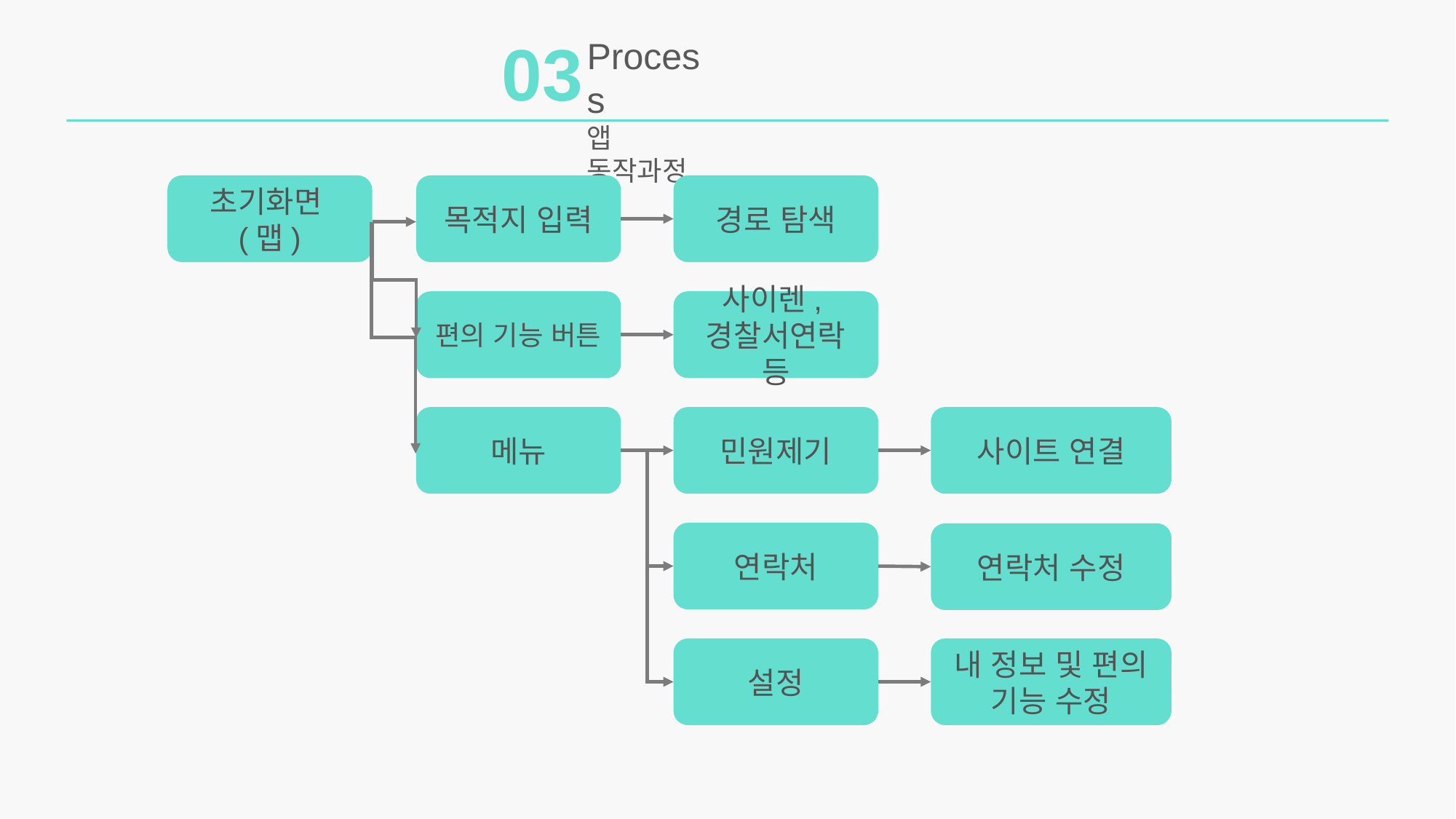

03
Process
앱 동작과정

초기화면(맵)
목적지 입력
경로 탐색
편의 기능 버튼
사이렌,경찰서연락 등
메뉴
민원제기
사이트 연결
연락처
연락처 수정
설정
내 정보 및 편의 기능 수정